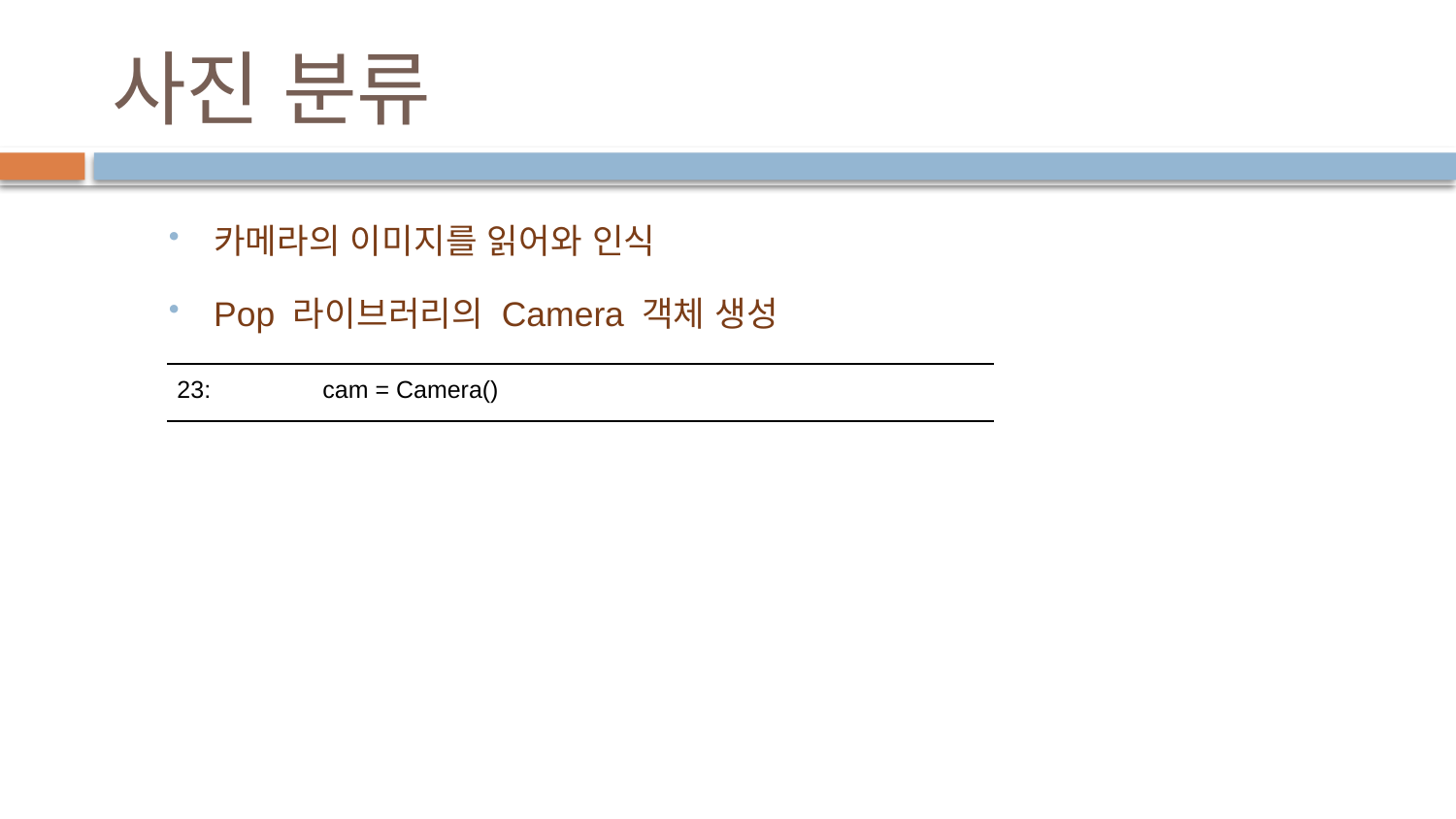

# 사진 분류
카메라의 이미지를 읽어와 인식
Pop 라이브러리의 Camera 객체 생성

| 23: cam = Camera() |
| --- |